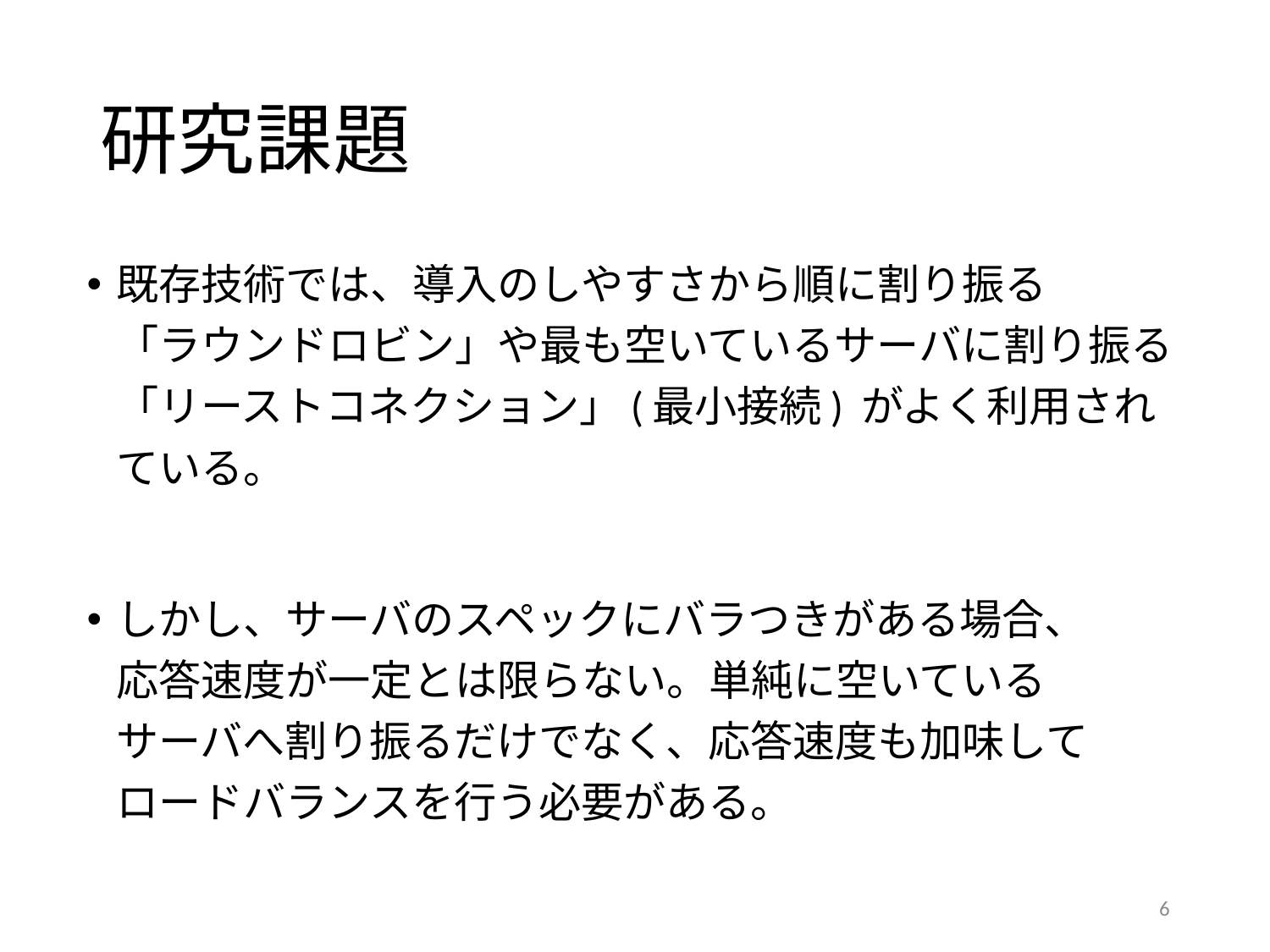

# 研究課題
既存技術では、導入のしやすさから順に割り振る
「ラウンドロビン」や最も空いているサーバに割り振る
「リーストコネクション」(最小接続) がよく利用されている。

しかし、サーバのスペックにバラつきがある場合、
応答速度が一定とは限らない。単純に空いている
サーバへ割り振るだけでなく、応答速度も加味して
ロードバランスを行う必要がある。
6